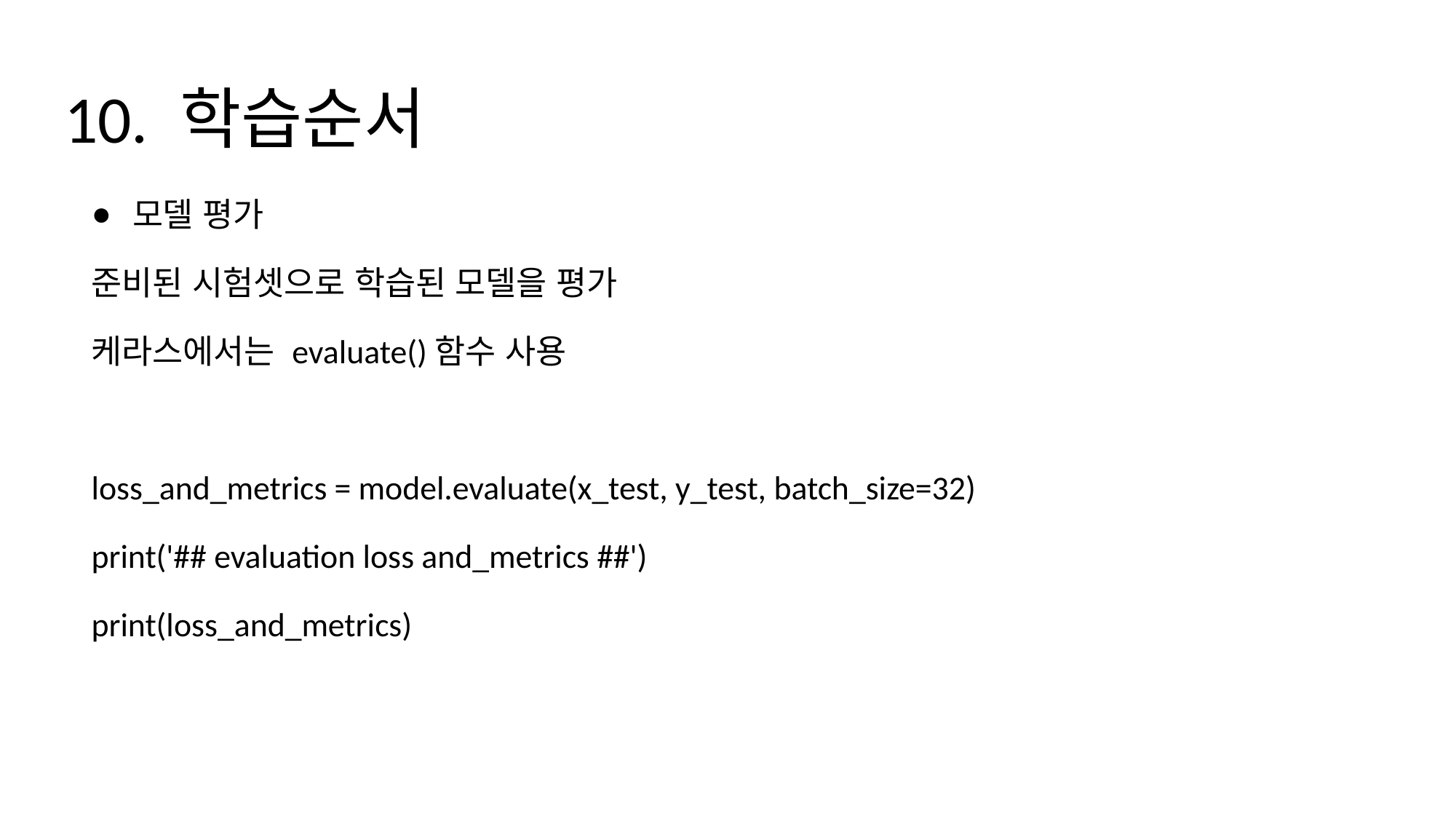

# 10. 학습순서
모델 평가
준비된 시험셋으로 학습된 모델을 평가
케라스에서는 evaluate()함수 사용

loss_and_metrics = model.evaluate(x_test, y_test, batch_size=32)
print('## evaluation loss and_metrics ##')
print(loss_and_metrics)